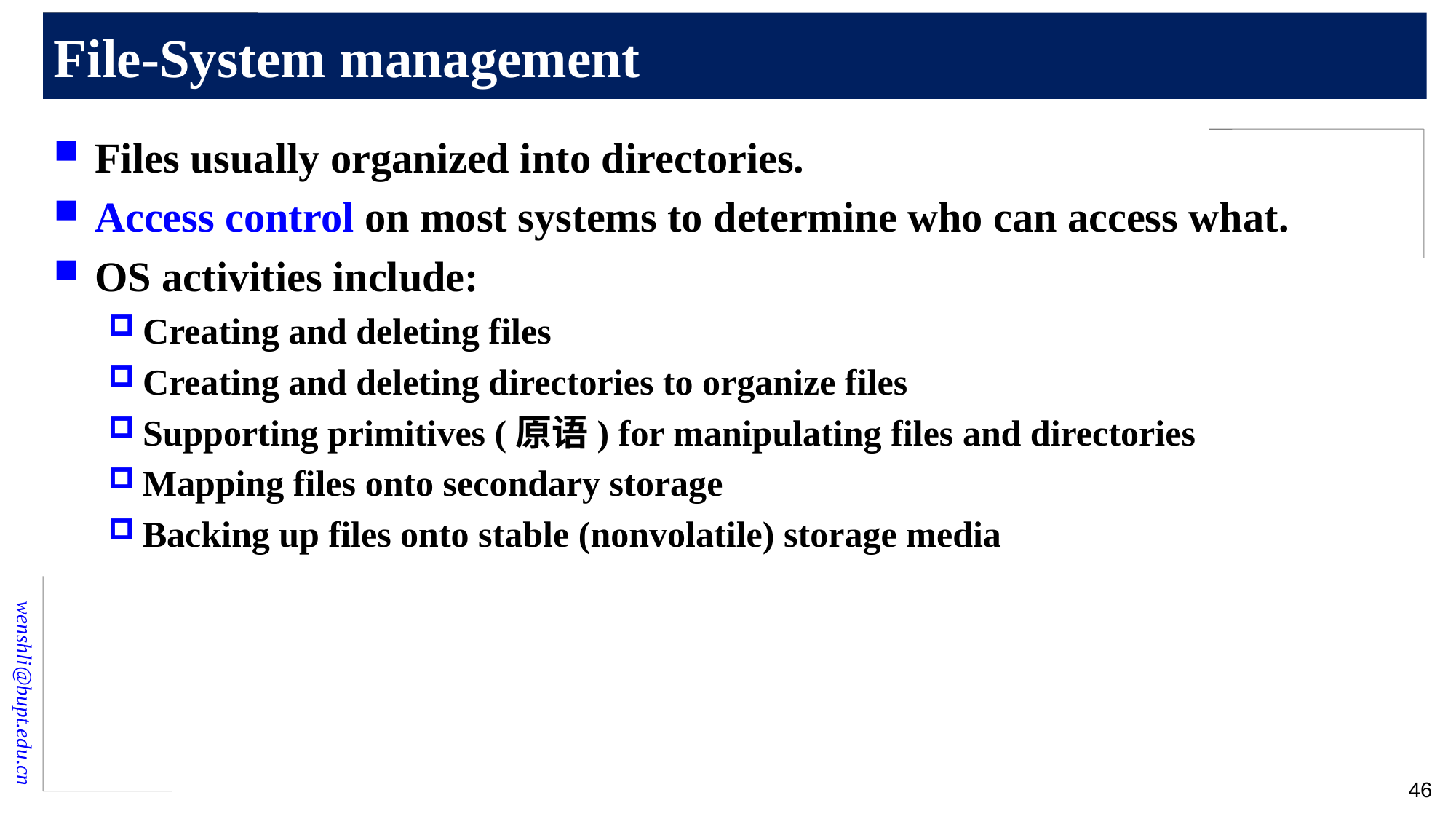

# File-System management
Files usually organized into directories.
Access control on most systems to determine who can access what.
OS activities include:
Creating and deleting files
Creating and deleting directories to organize files
Supporting primitives (原语) for manipulating files and directories
Mapping files onto secondary storage
Backing up files onto stable (nonvolatile) storage media
46